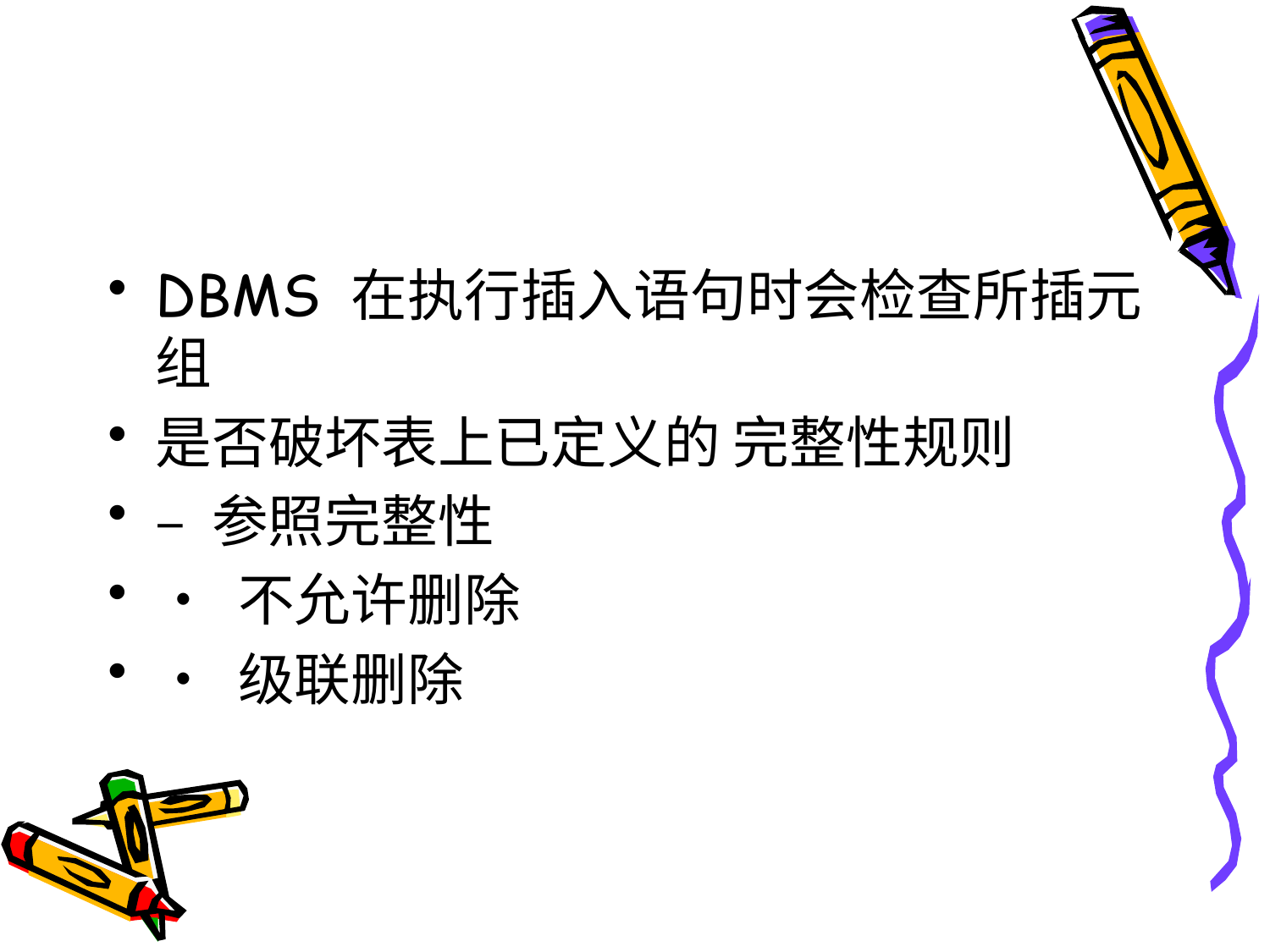

#
DBMS 在执行插入语句时会检查所插元组
是否破坏表上已定义的 完整性规则
– 参照完整性
• 不允许删除
• 级联删除